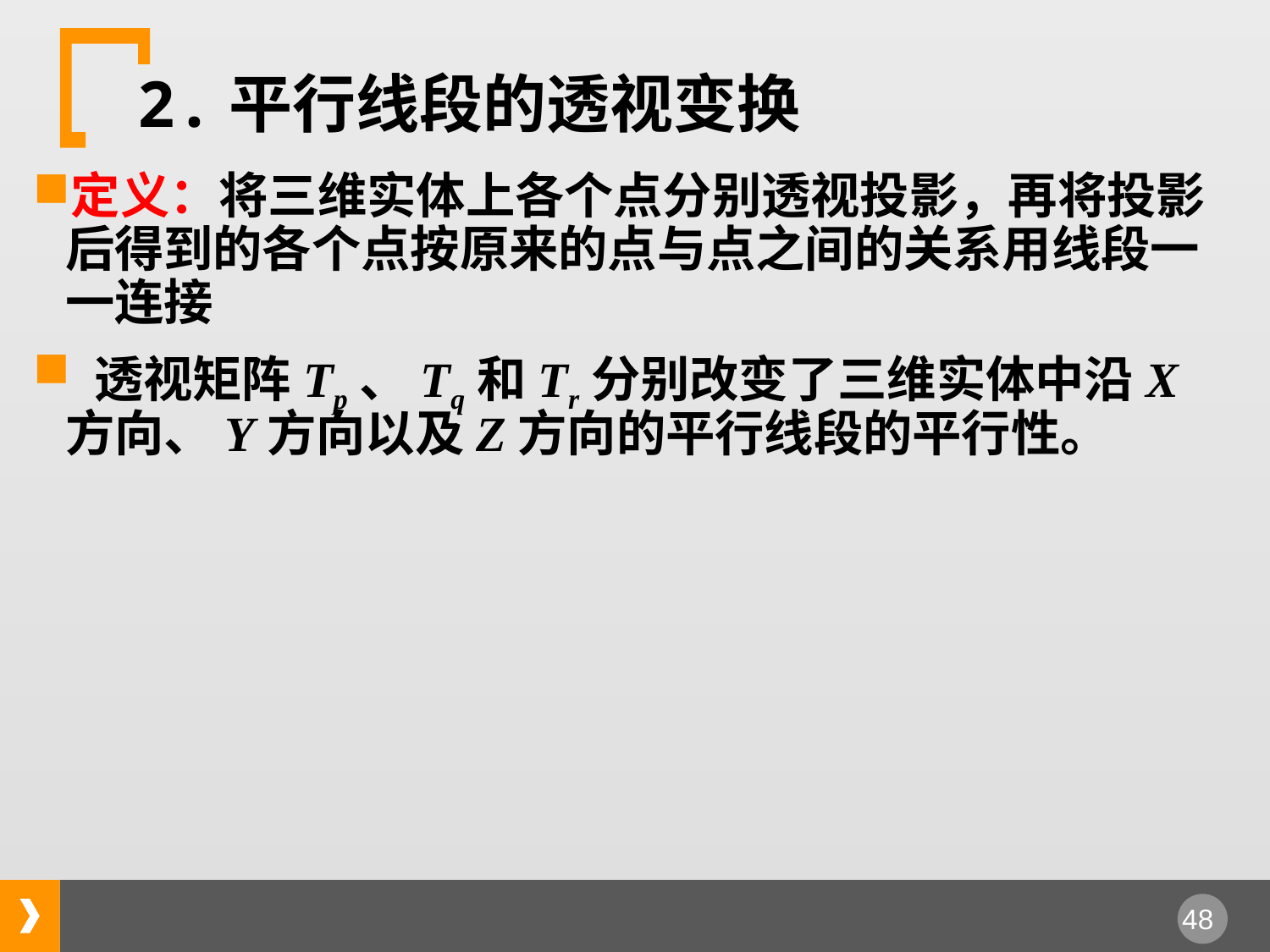

# 2.平行线段的透视变换
定义：将三维实体上各个点分别透视投影，再将投影后得到的各个点按原来的点与点之间的关系用线段一一连接
 透视矩阵Tp、Tq和Tr分别改变了三维实体中沿X方向、Y方向以及Z方向的平行线段的平行性。